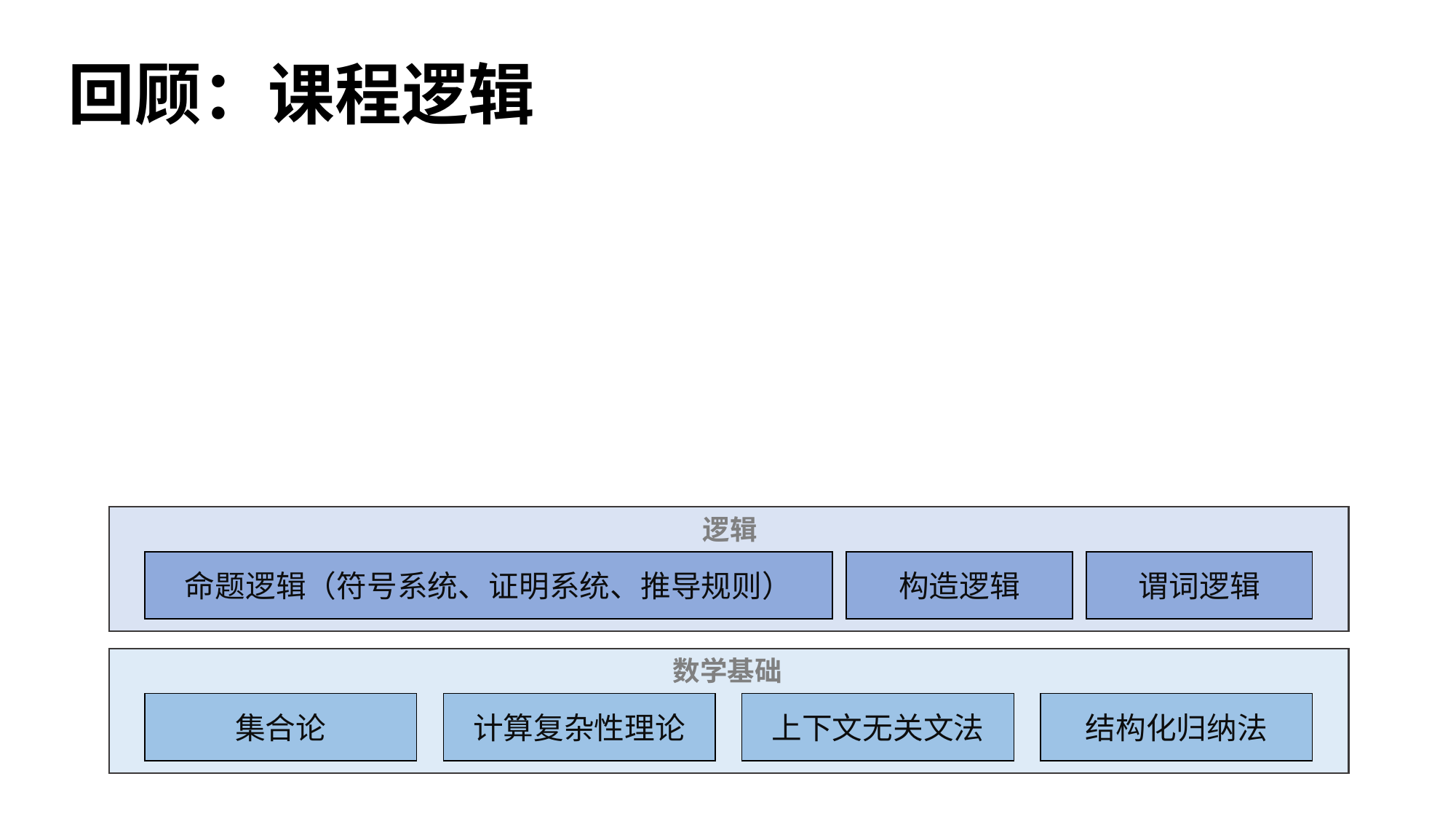

# 回顾：课程逻辑
逻辑

构造逻辑
谓词逻辑
命题逻辑（符号系统、证明系统、推导规则）

数学基础
集合论
计算复杂性理论
上下文无关文法
结构化归纳法